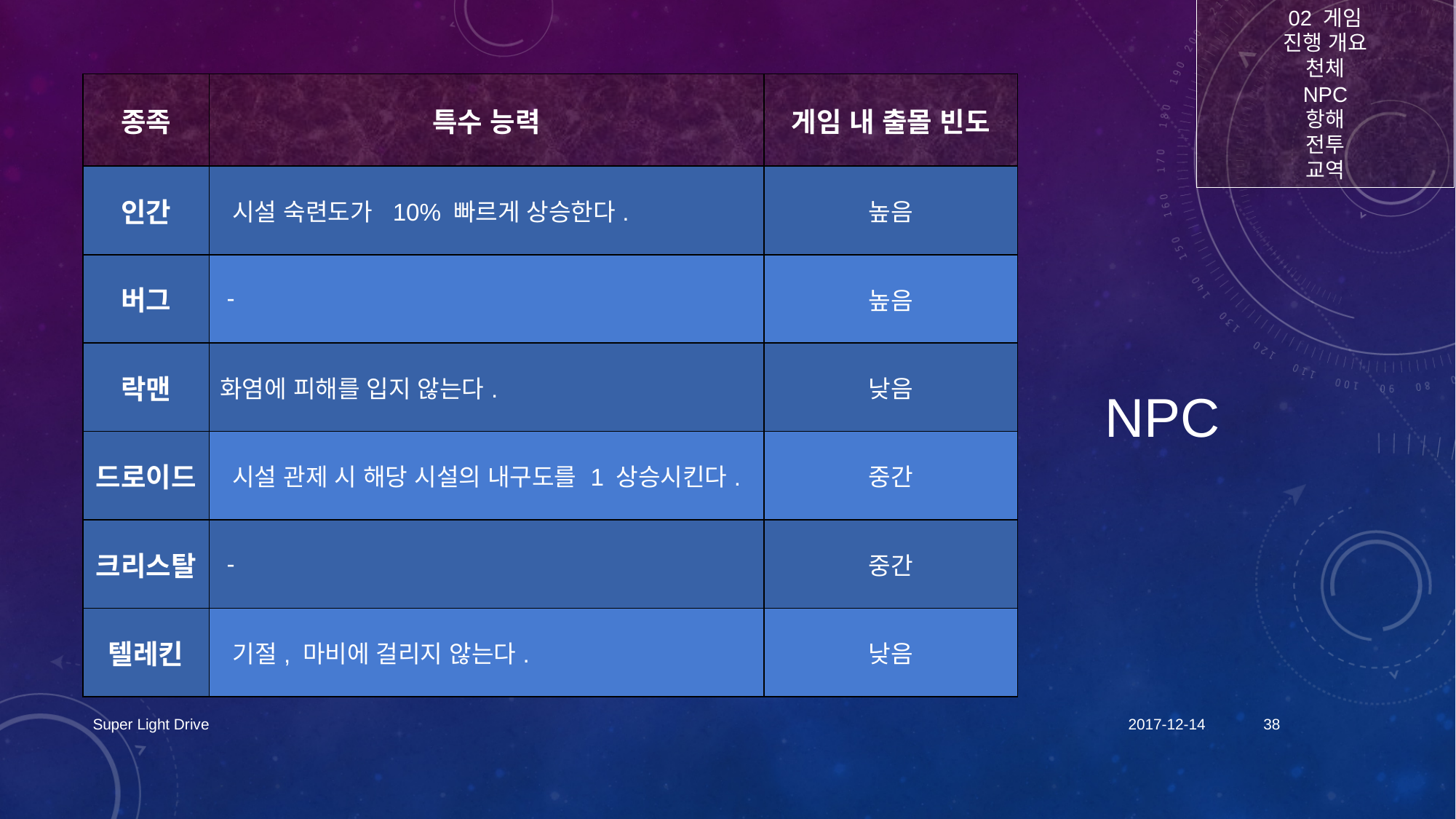

02 게임
진행 개요
천체
NPC
항해
전투
교역
# NPC

| 종족 | 특수 능력 | 게임 내 출몰 빈도 |
| --- | --- | --- |
| 인간 | 시설 숙련도가 10% 빠르게 상승한다. | 높음 |
| 버그 | - | 높음 |
| 락맨 | 화염에 피해를 입지 않는다. | 낮음 |
| 드로이드 | 시설 관제 시 해당 시설의 내구도를 1 상승시킨다. | 중간 |
| 크리스탈 | - | 중간 |
| 텔레킨 | 기절, 마비에 걸리지 않는다. | 낮음 |
Super Light Drive
2017-12-14
38